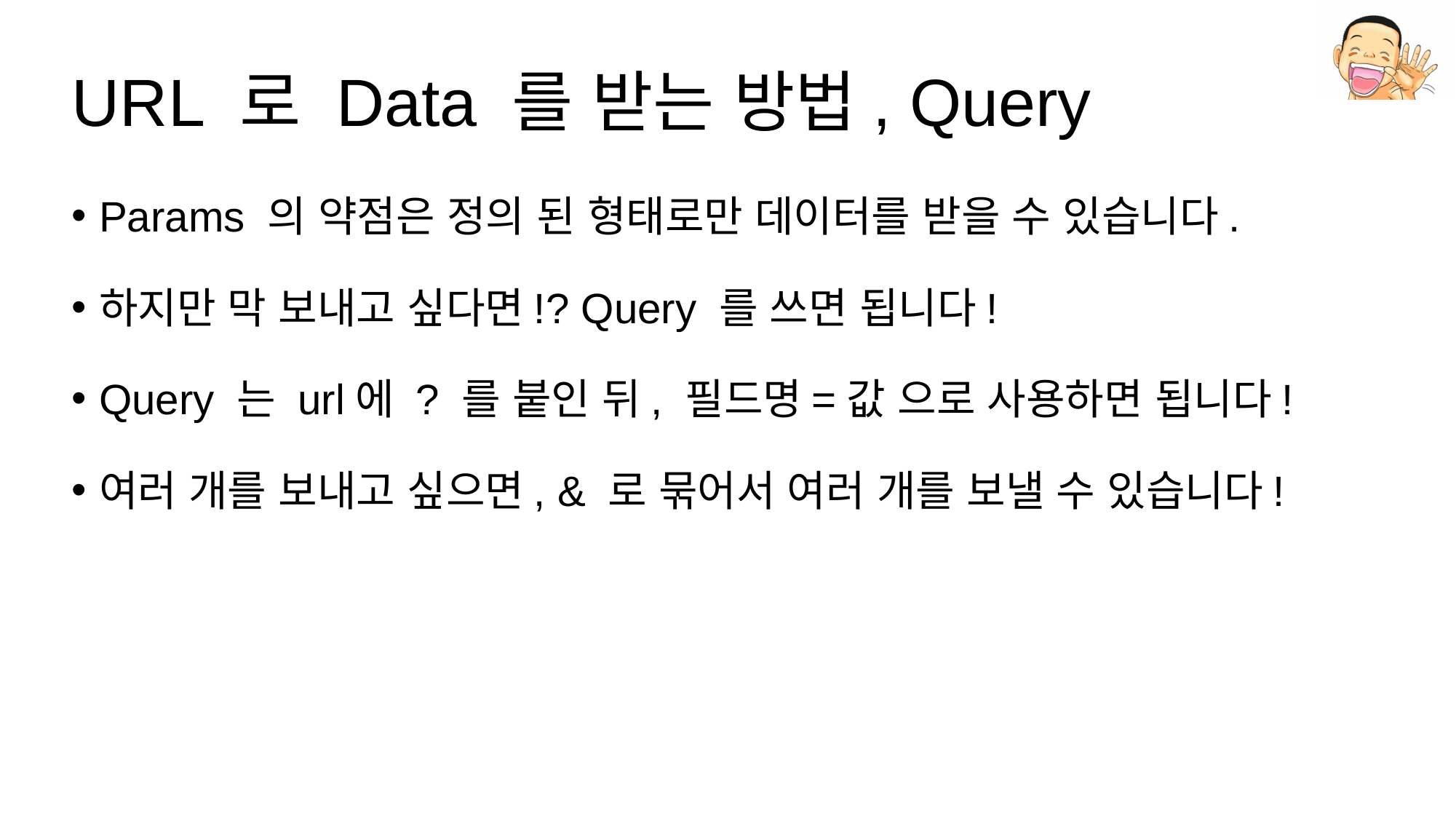

# URL 로 Data 를 받는 방법, Query
Params 의 약점은 정의 된 형태로만 데이터를 받을 수 있습니다.
하지만 막 보내고 싶다면!? Query 를 쓰면 됩니다!
Query 는 url에 ? 를 붙인 뒤, 필드명=값 으로 사용하면 됩니다!
여러 개를 보내고 싶으면, & 로 묶어서 여러 개를 보낼 수 있습니다!